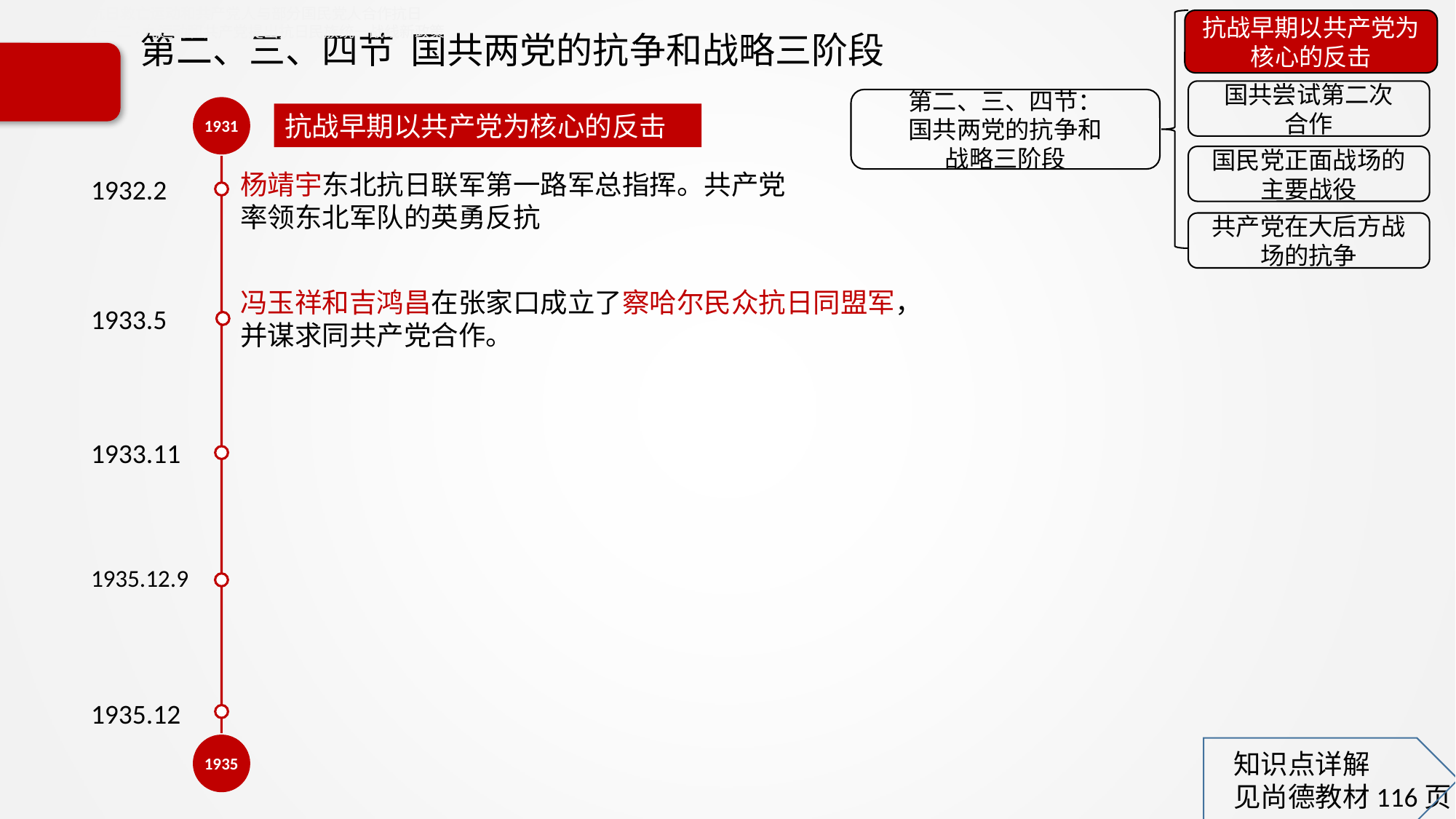

6.2.2抗日救亡运动和共产党人与部分国民党人合作抗日
6.2.3.1一二·九运动和共产党提出抗日民族统一战线新政策

抗战早期以共产党为核心的反击
国共尝试第二次
合作
第二、三、四节：
国共两党的抗争和
战略三阶段
国民党正面战场的主要战役
共产党在大后方战场的抗争
# 第二、三、四节  国共两党的抗争和战略三阶段
1931
1935
抗战早期以共产党为核心的反击
杨靖宇东北抗日联军第一路军总指挥。共产党率领东北军队的英勇反抗
1932.2

冯玉祥和吉鸿昌在张家口成立了察哈尔民众抗日同盟军，并谋求同共产党合作。
1933.5

1933.11

1935.12.9

1935.12

知识点详解
见尚德教材116页